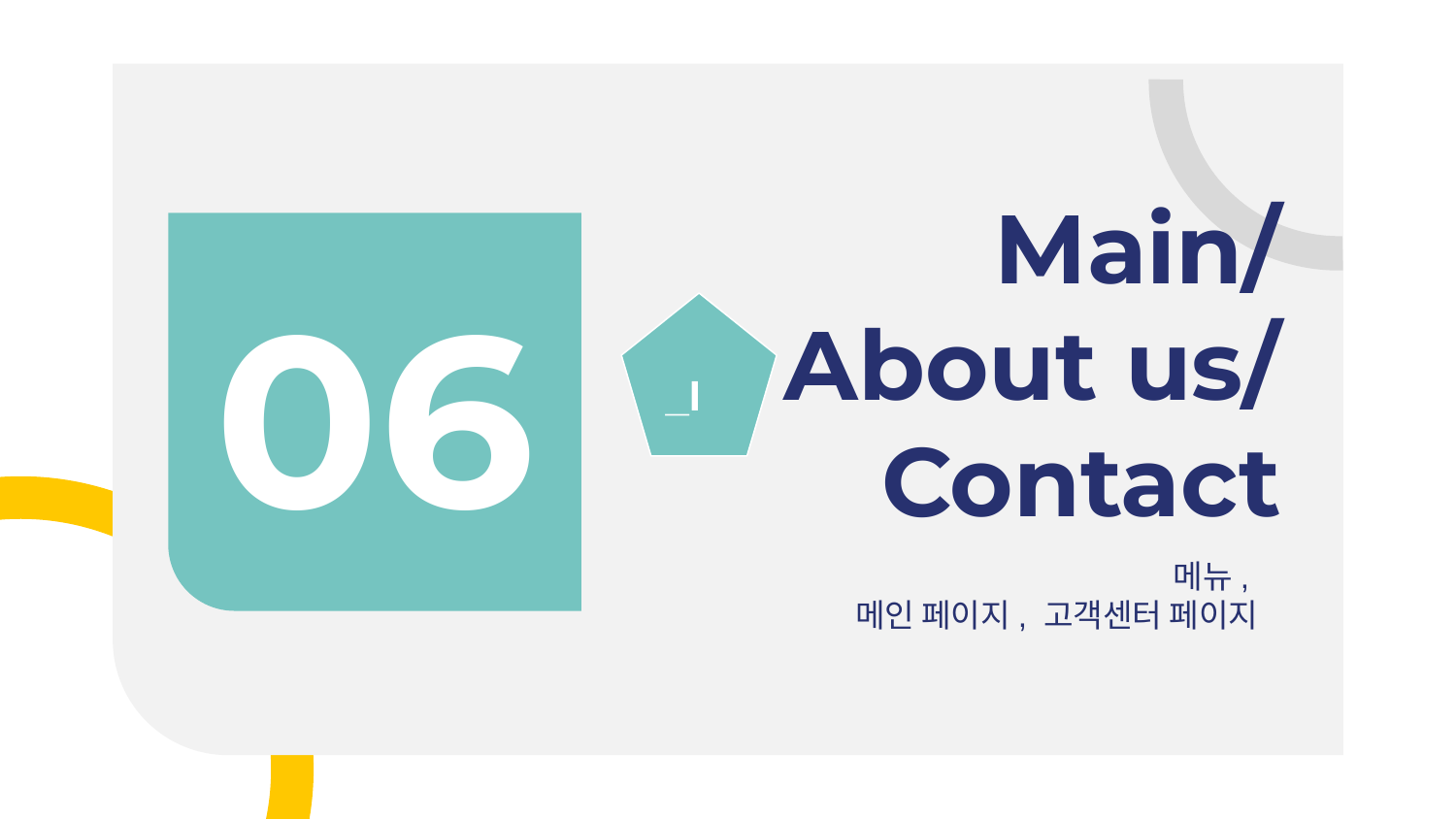

# Main/
About us/
Contact
06
_I
메뉴,
메인 페이지, 고객센터 페이지